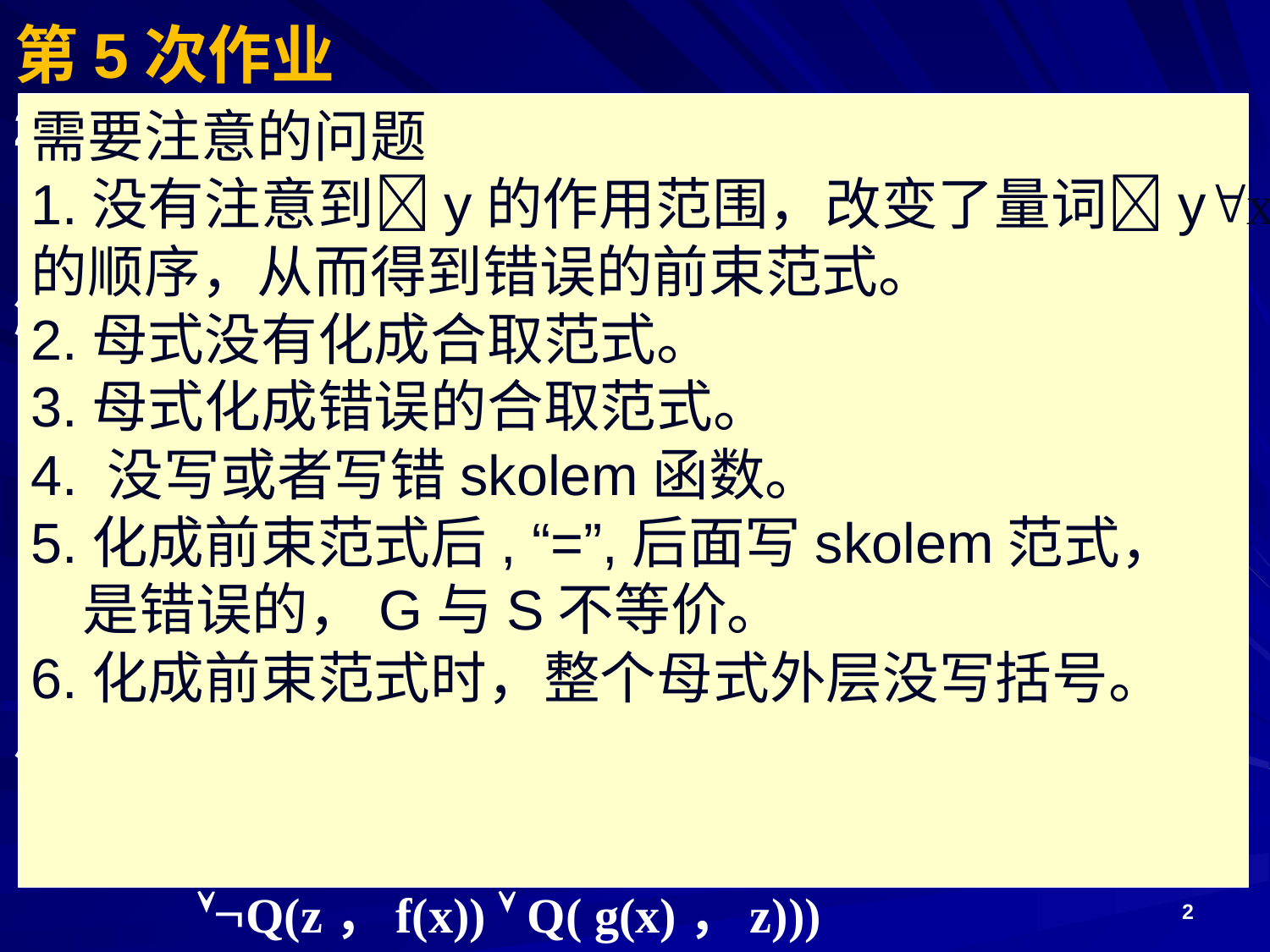

# 第5次作业
2. 求∀x(¬Q(x，a)→(∃y(Q(y，f(x))∧∀z(Q(z，f(x))→Q(y，z)))))的Skolem范式
解:原式＝
∀x(Q(x，a) ∨ (∃y(Q(y, f(x))∧∀z(¬Q(z, f(x))∨Q(y，z)))))
＝∀x∃y (Q(x, a) ∨ (Q(y, f(x))∧ ∀z (¬Q(z, f(x))∨Q(y, z))))
＝∀x∃y (Q(x, a) ∨ ∀z (Q(y, f(x))∧ (¬Q(z, f(x))∨Q(y, z))))
＝∀x∃y∀z(Q(x, a) ∨ (Q(y, f(x))∧ (¬Q(z, f(x))∨Q(y, z))))
＝∀x∃y∀z ((Q(x, a) ∨ Q(y, f(x)))∧ (Q(x, a)
             ∨¬Q(z, f(x))∨Q(y, z)))
用g(x)代替y得Skolem范式：
    Skolem范式:
    ∀x∀z((Q(x，a) ∨ Q(g(x)，f(x))) ∧ (Q(x，a)
               ∨¬Q(z，f(x)) ∨ Q( g(x)，z)))

需要注意的问题
1.没有注意到∃y的作用范围，改变了量词∃y∀x
的顺序，从而得到错误的前束范式。
2.母式没有化成合取范式。
3.母式化成错误的合取范式。
4. 没写或者写错skolem函数。
5.化成前束范式后, “=”,后面写skolem范式，
   是错误的，G与S不等价。
6.化成前束范式时，整个母式外层没写括号。

2